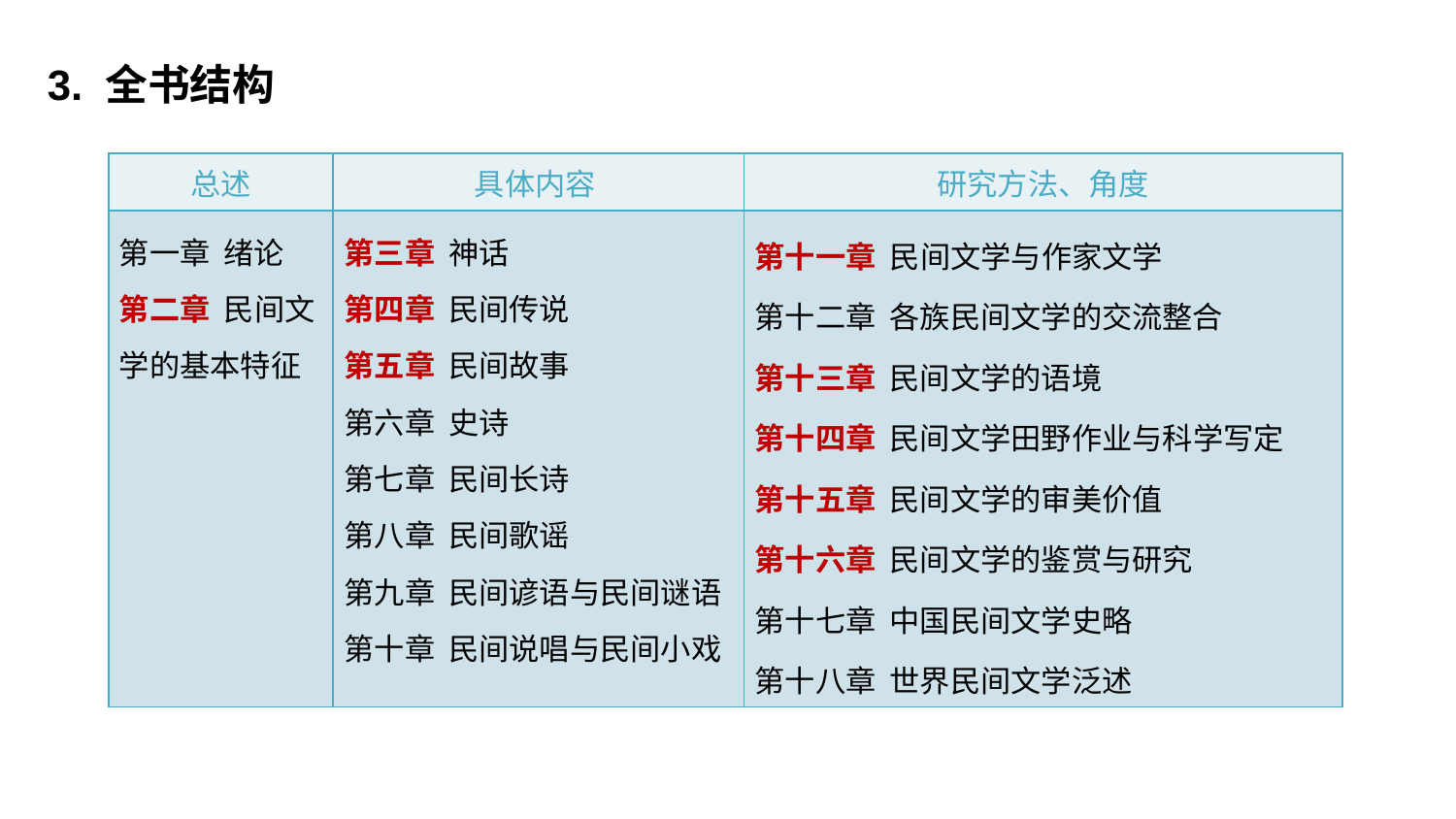

3. 全书结构
| 总述 | 具体内容 | 研究方法、角度 |
| --- | --- | --- |
| 第一章 绪论 第二章 民间文学的基本特征 | 第三章 神话 第四章 民间传说 第五章 民间故事 第六章 史诗 第七章 民间长诗 第八章 民间歌谣 第九章 民间谚语与民间谜语 第十章 民间说唱与民间小戏 | 第十一章 民间文学与作家文学 第十二章 各族民间文学的交流整合 第十三章 民间文学的语境 第十四章 民间文学田野作业与科学写定 第十五章 民间文学的审美价值 第十六章 民间文学的鉴赏与研究 第十七章 中国民间文学史略 第十八章 世界民间文学泛述 |